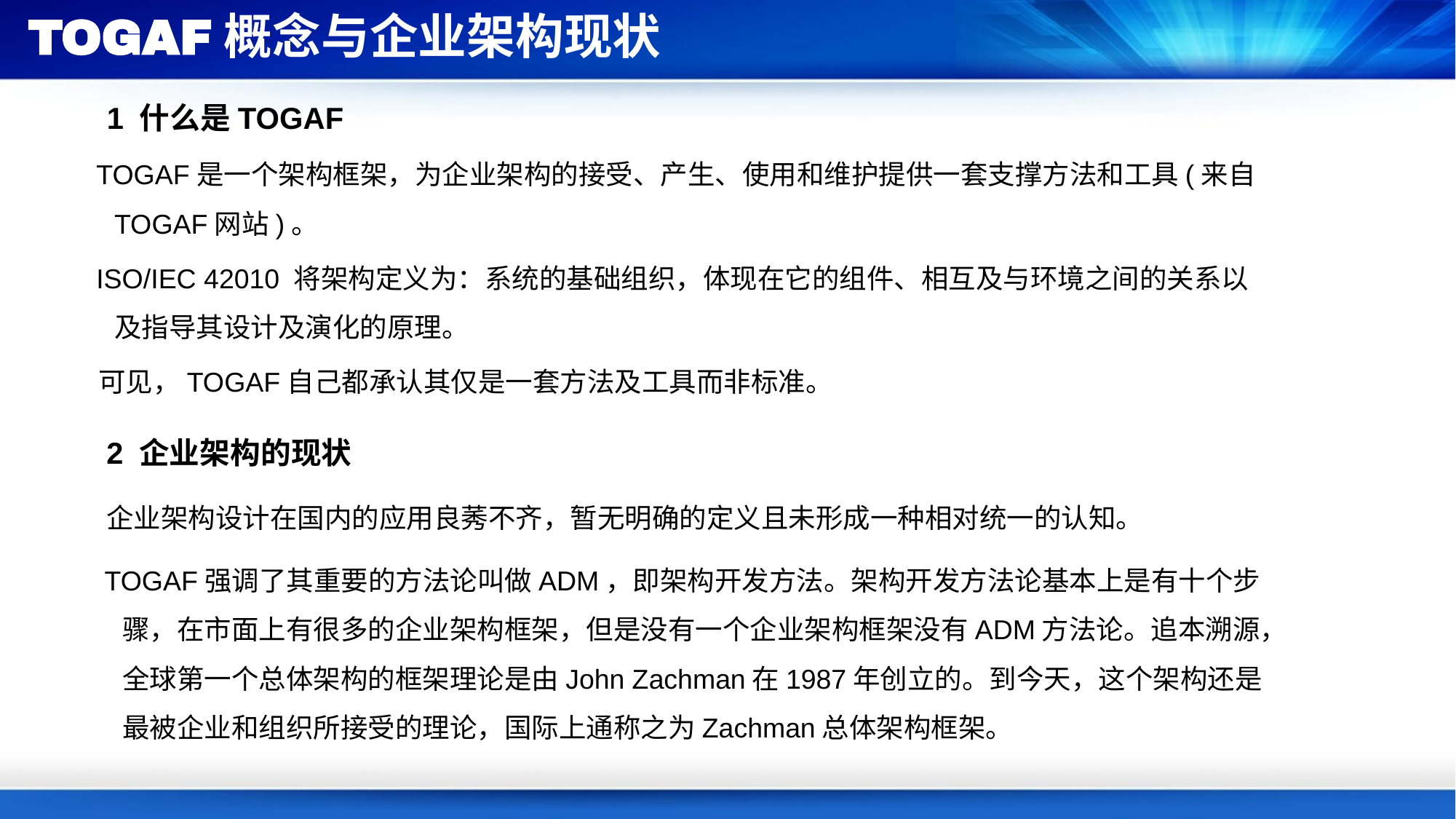

TOGAF概念与企业架构现状
    1 什么是TOGAF
   TOGAF是一个架构框架，为企业架构的接受、产生、使用和维护提供一套支撑方法和工具(来自TOGAF网站)。
   ISO/IEC 42010 将架构定义为：系统的基础组织，体现在它的组件、相互及与环境之间的关系以及指导其设计及演化的原理。
   可见，TOGAF自己都承认其仅是一套方法及工具而非标准。
   2 企业架构的现状
   企业架构设计在国内的应用良莠不齐，暂无明确的定义且未形成一种相对统一的认知。
   TOGAF强调了其重要的方法论叫做ADM，即架构开发方法。架构开发方法论基本上是有十个步骤，在市面上有很多的企业架构框架，但是没有一个企业架构框架没有ADM方法论。追本溯源，全球第一个总体架构的框架理论是由John Zachman在1987年创立的。到今天，这个架构还是最被企业和组织所接受的理论，国际上通称之为Zachman总体架构框架。